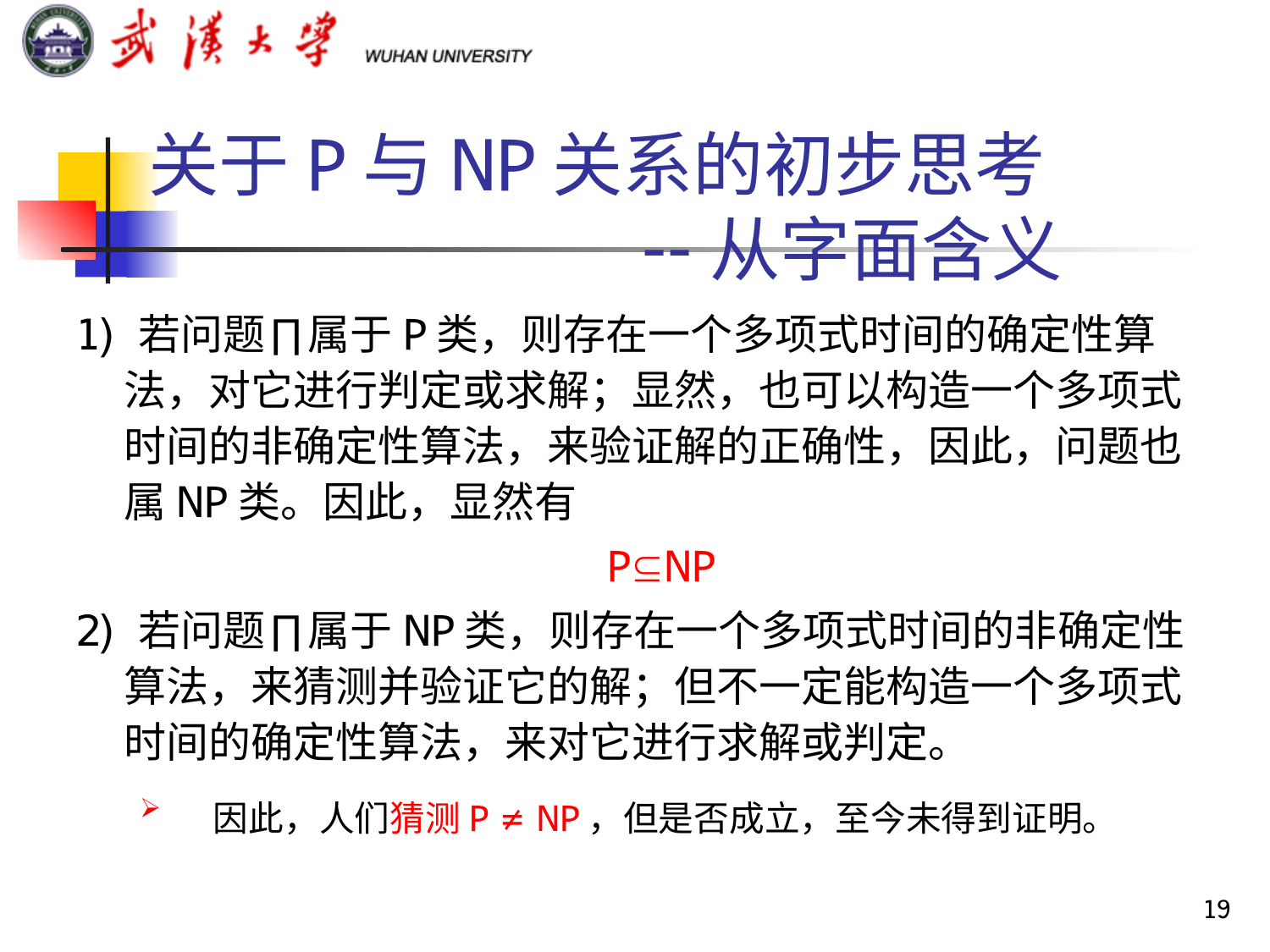

# 关于P与NP关系的初步思考 --从字面含义
1) 若问题∏属于P类，则存在一个多项式时间的确定性算法，对它进行判定或求解；显然，也可以构造一个多项式时间的非确定性算法，来验证解的正确性，因此，问题也属NP类。因此，显然有
    P⊆NP
2) 若问题∏属于NP类，则存在一个多项式时间的非确定性算法，来猜测并验证它的解；但不一定能构造一个多项式时间的确定性算法，来对它进行求解或判定。
  因此，人们猜测P ≠ NP，但是否成立，至今未得到证明。
19